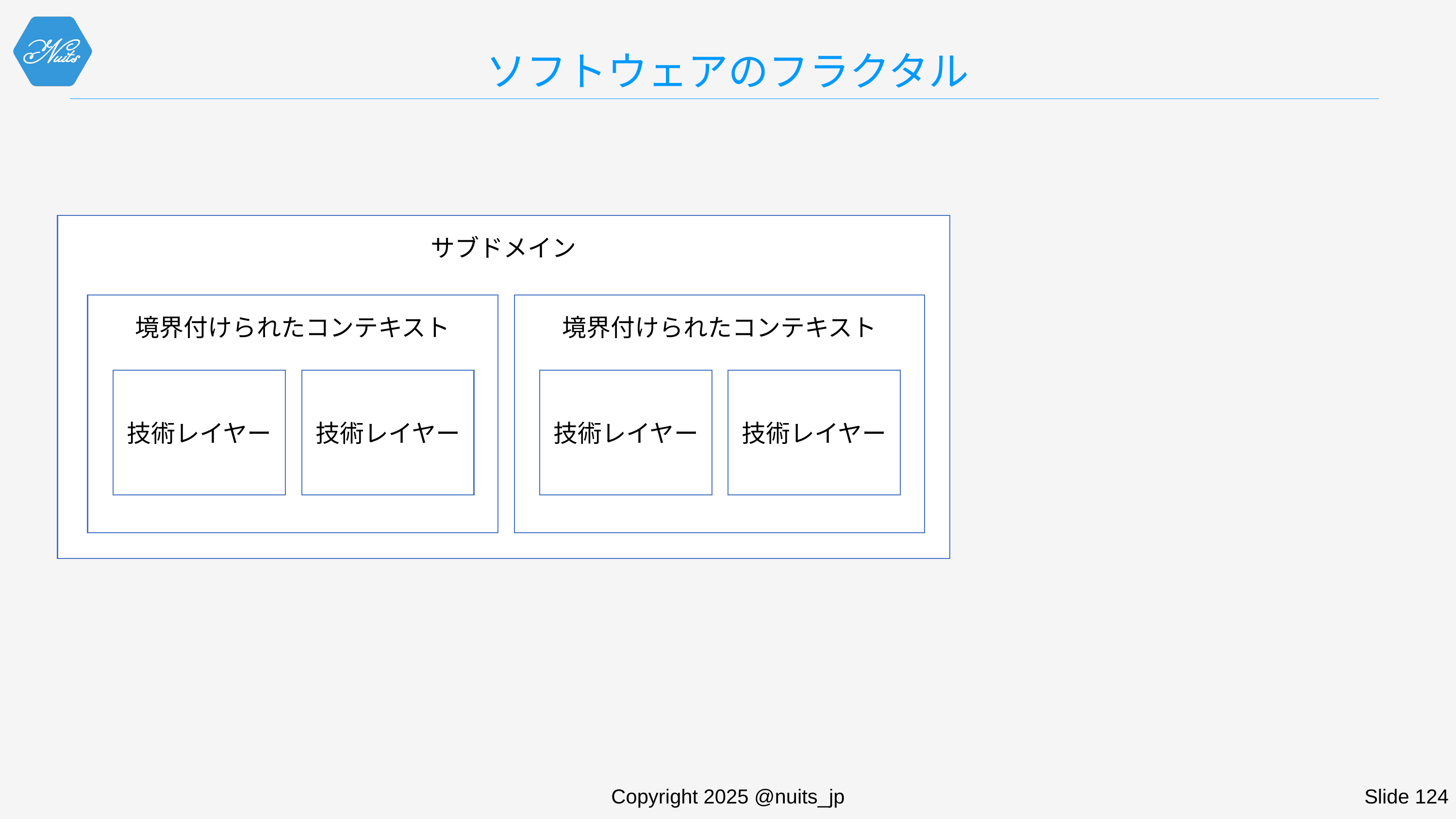

# ソフトウェアのフラクタル
サブドメイン
境界付けられたコンテキスト
境界付けられたコンテキスト
技術レイヤー
技術レイヤー
技術レイヤー
技術レイヤー